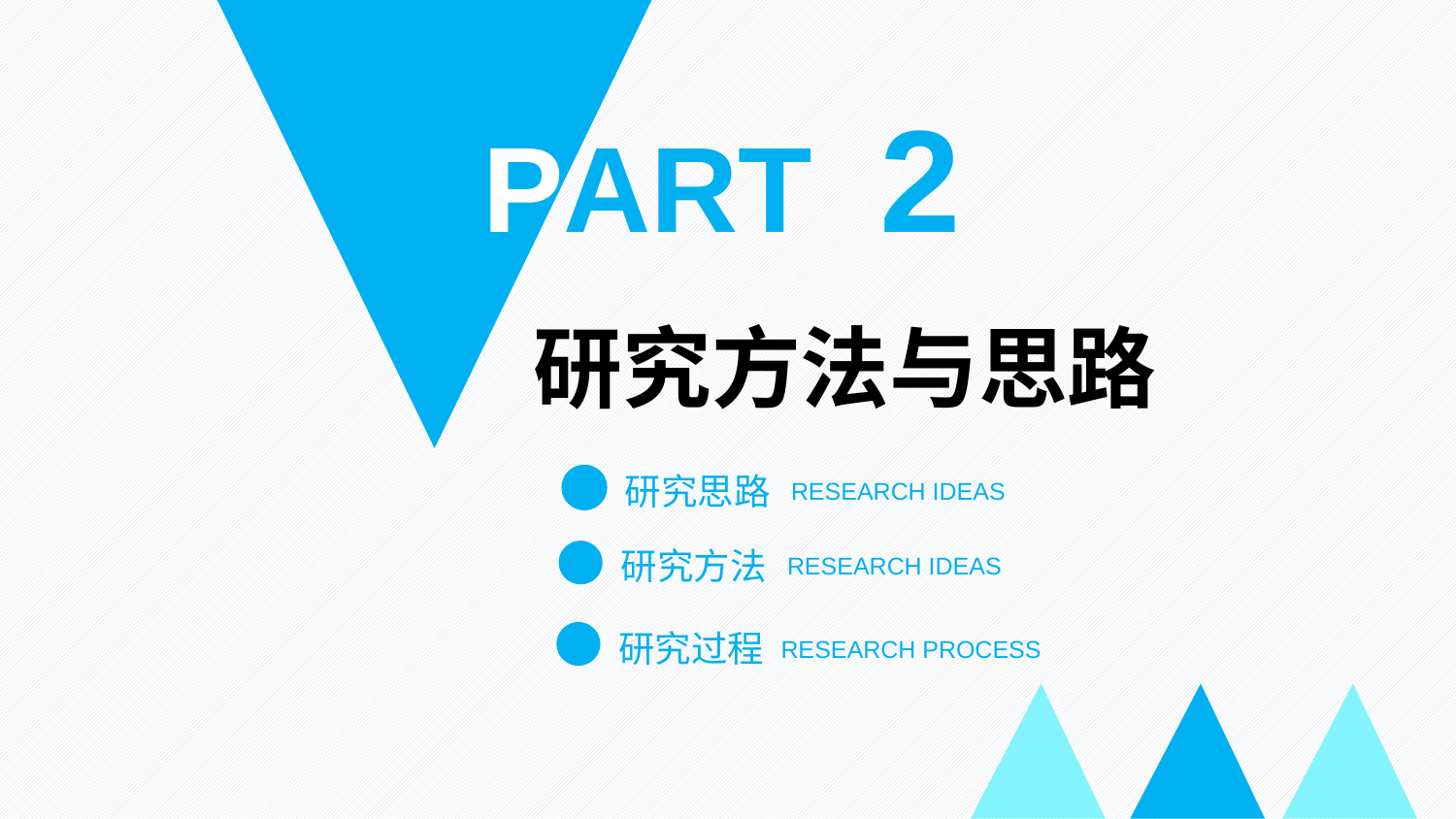

PART  2
研究方法与思路
研究思路

RESEARCH IDEAS
研究方法

RESEARCH IDEAS
研究过程

RESEARCH PROCESS
延时符